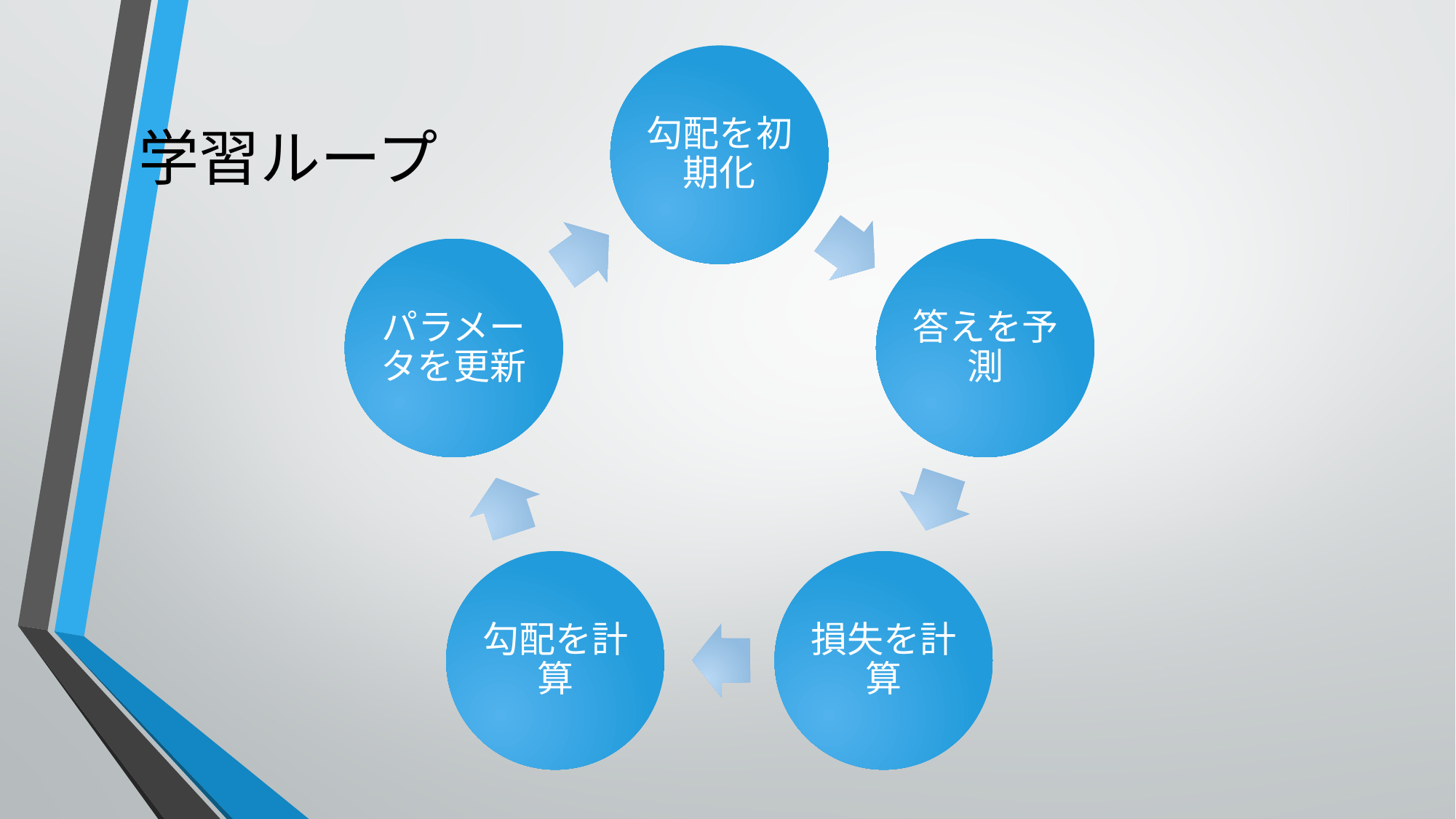

勾配を初期化

答えを予測

損失を計算

勾配を計算

パラメータを更新

学習ループ